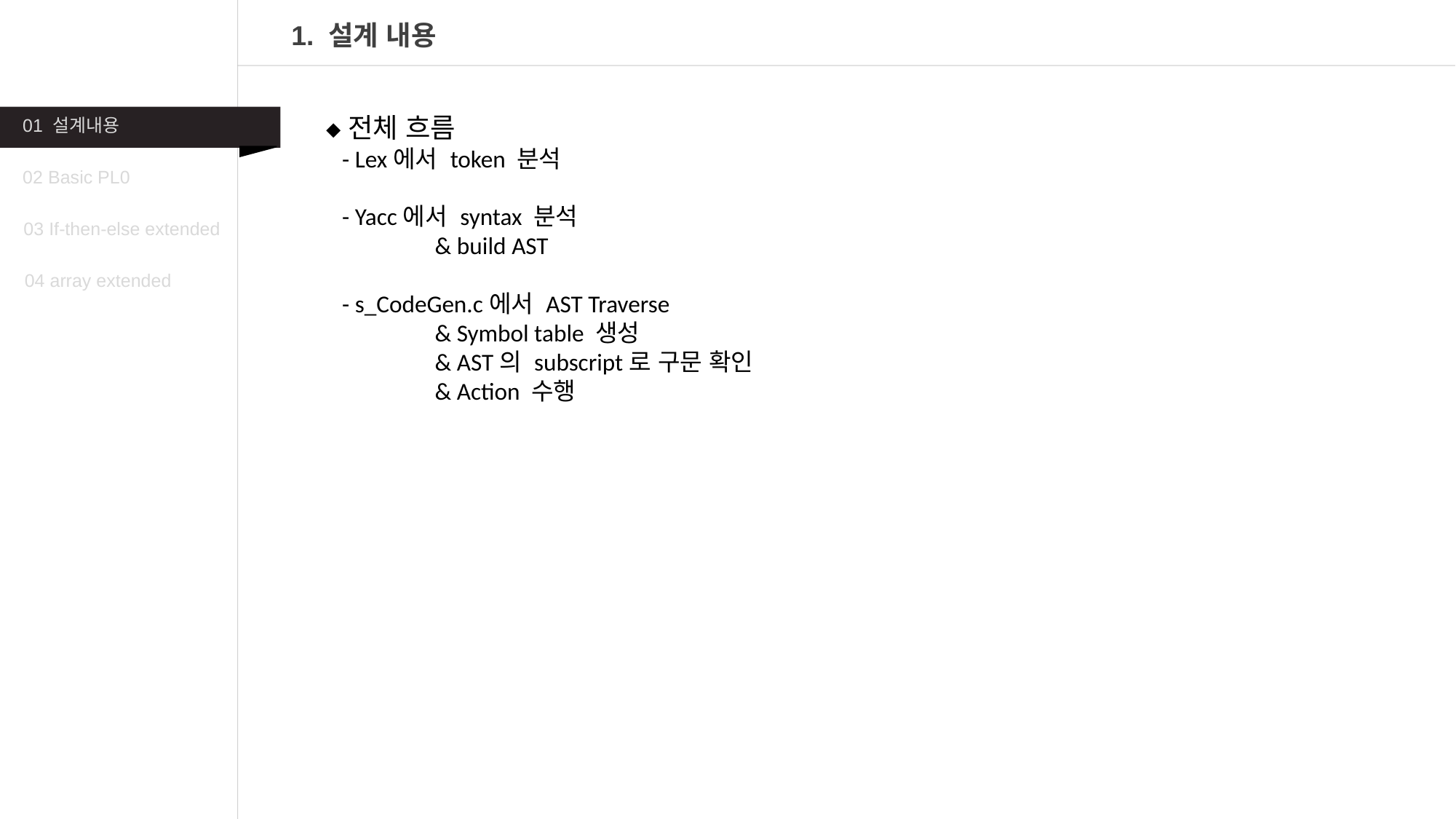

1. 설계 내용
⬥전체 흐름
   - Lex에서 token 분석

   - Yacc에서 syntax 분석
	& build AST

   - s_CodeGen.c에서 AST Traverse
	& Symbol table 생성
	& AST의 subscript로 구문 확인
	& Action 수행

01 설계내용
02 Basic PL0
03 If-then-else extended
04 array extended